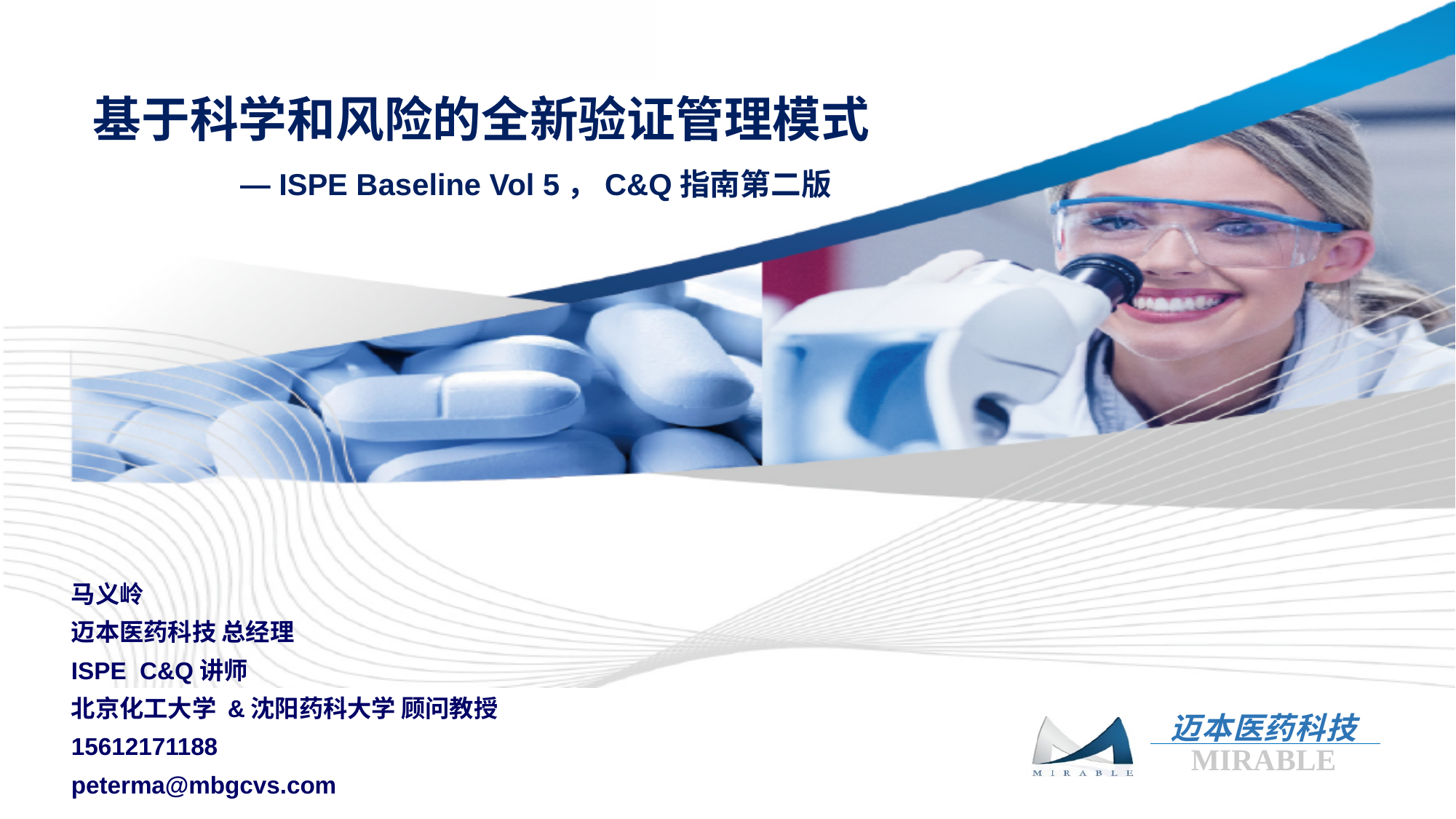

基于科学和风险的全新验证管理模式
             — ISPE Baseline Vol 5，C&Q指南第二版
马义岭
迈本医药科技 总经理
ISPE  C&Q讲师
北京化工大学 &沈阳药科大学 顾问教授
15612171188
peterma@mbgcvs.com